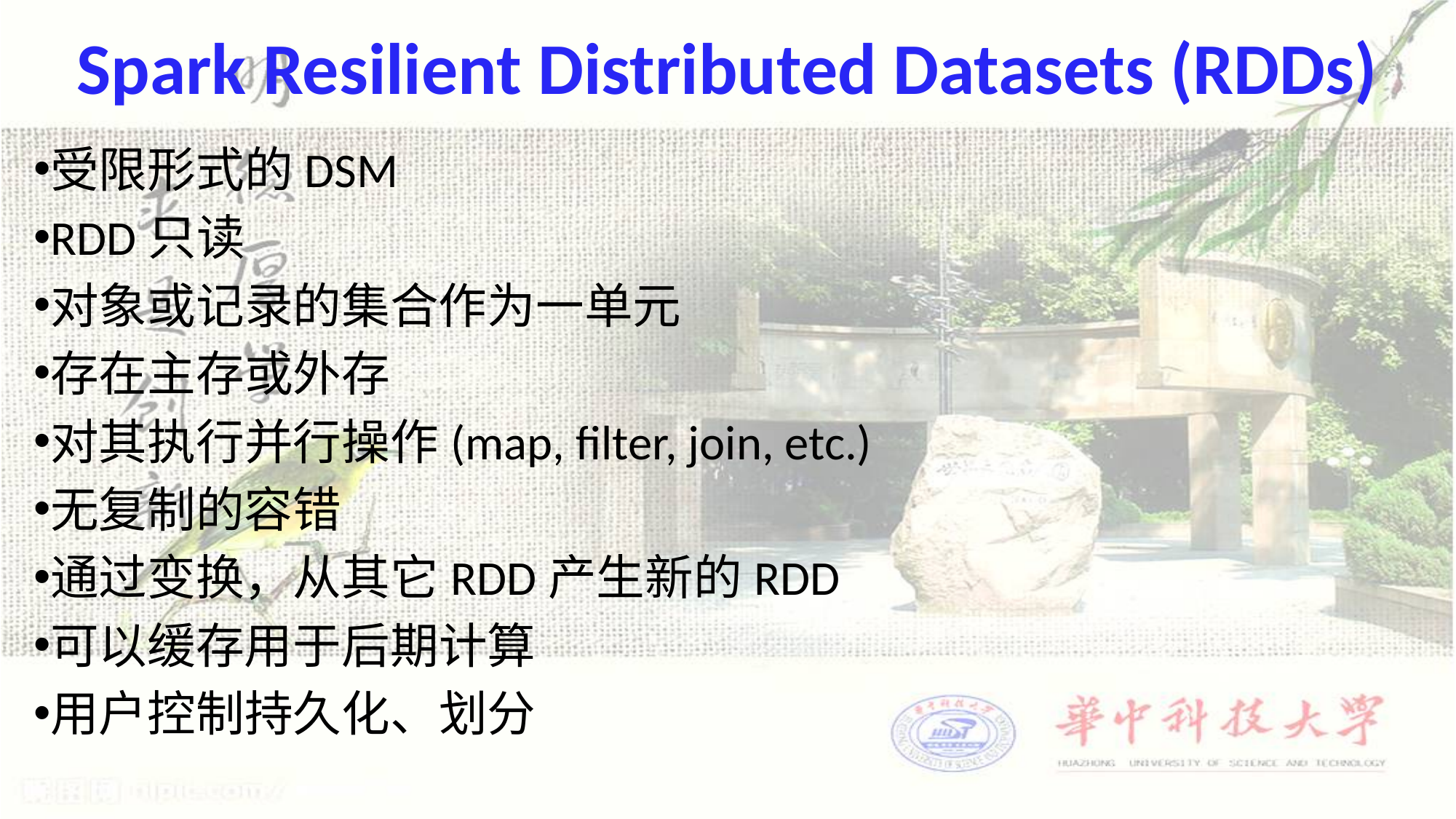

# Spark Resilient Distributed Datasets (RDDs)
受限形式的DSM
RDD只读
对象或记录的集合作为一单元
存在主存或外存
对其执行并行操作(map, filter, join, etc.)
无复制的容错
通过变换，从其它RDD产生新的RDD
可以缓存用于后期计算
用户控制持久化、划分